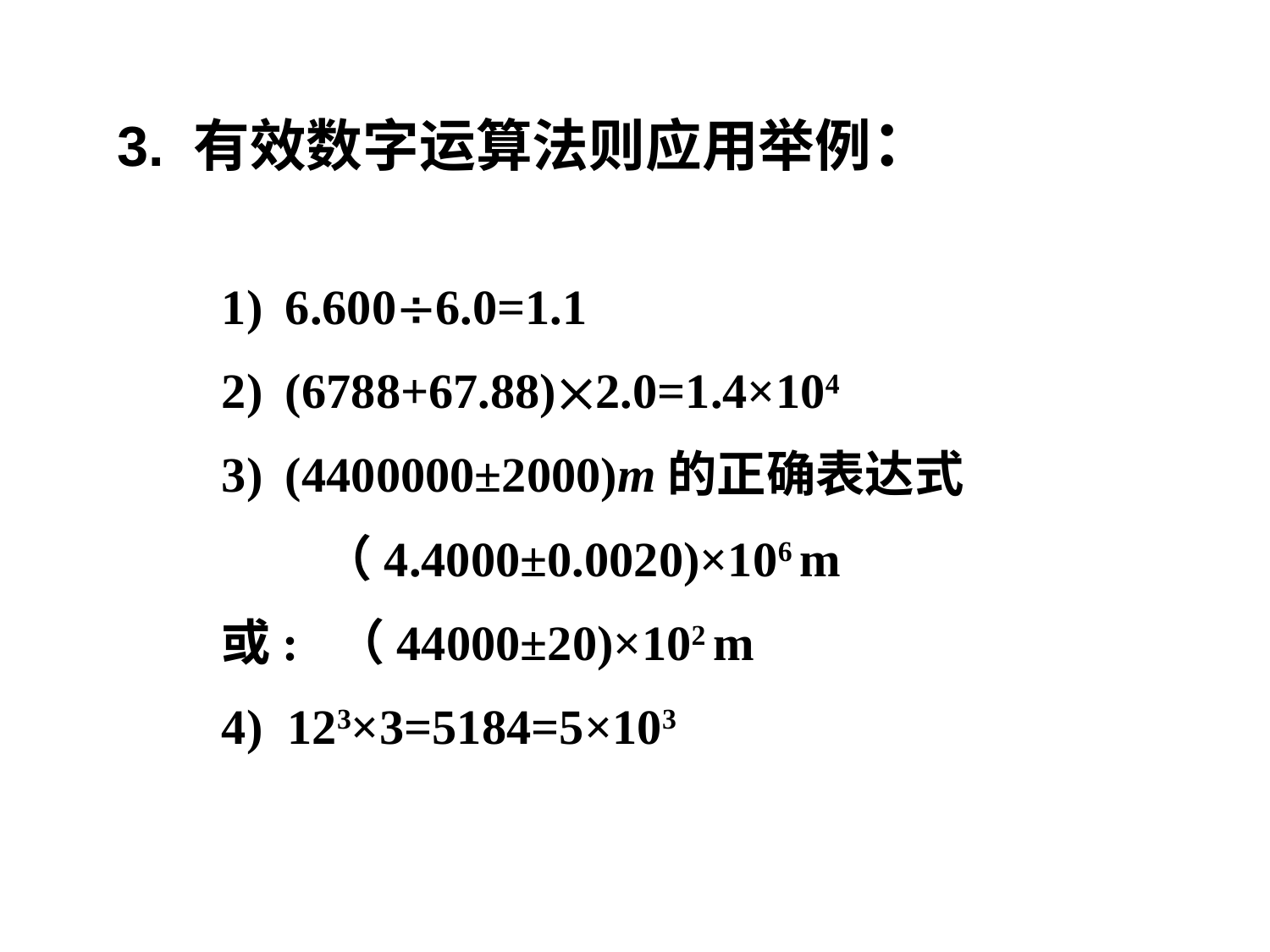

3. 有效数字运算法则应用举例：
6.600÷6.0=1.1
(6788+67.88)×2.0=1.4×104
(4400000±2000)m的正确表达式
        （4.4000±0.0020)×106 m
或:  （44000±20)×102 m
4)  123×3=5184=5×103